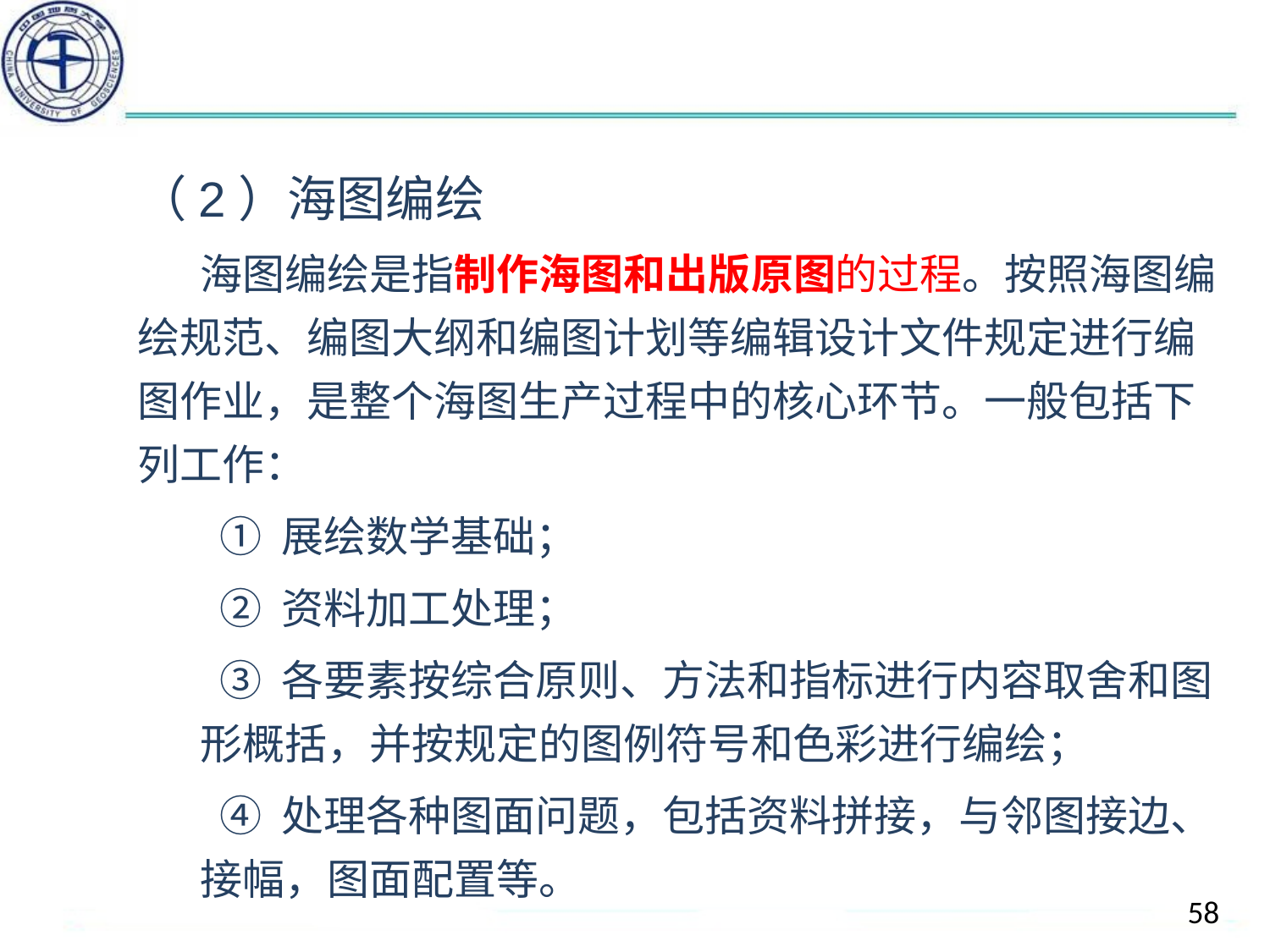

#
（2）海图编绘
海图编绘是指制作海图和出版原图的过程。按照海图编绘规范、编图大纲和编图计划等编辑设计文件规定进行编图作业，是整个海图生产过程中的核心环节。一般包括下列工作：
  ① 展绘数学基础；
  ② 资料加工处理；
  ③ 各要素按综合原则、方法和指标进行内容取舍和图形概括，并按规定的图例符号和色彩进行编绘；
  ④ 处理各种图面问题，包括资料拼接，与邻图接边、接幅，图面配置等。
58